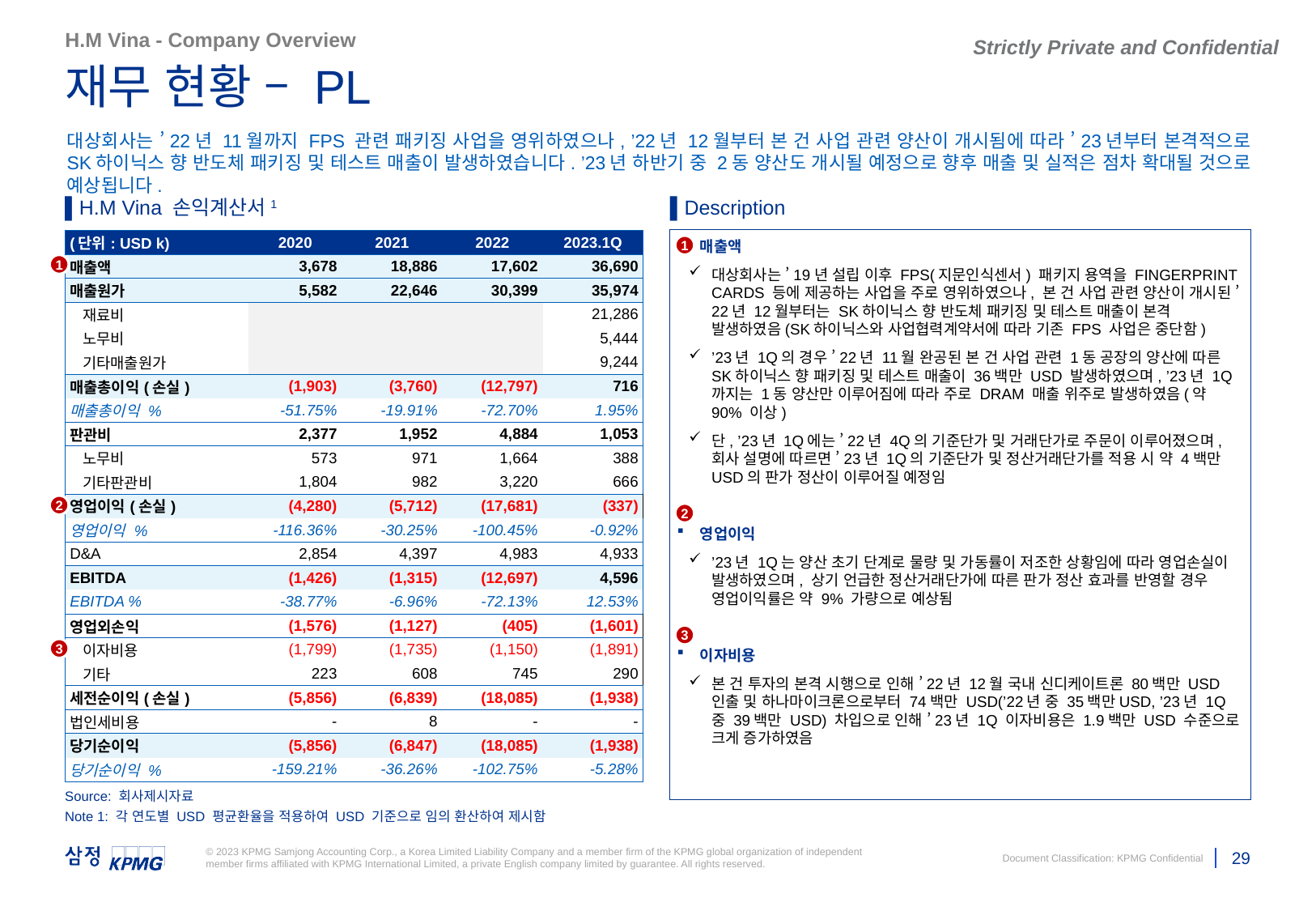

H.M Vina - Company Overview
재무 현황 – PL
대상회사는 ’22년 11월까지 FPS 관련 패키징 사업을 영위하였으나, ’22년 12월부터 본 건 사업 관련 양산이 개시됨에 따라 ’23년부터 본격적으로 SK하이닉스 향 반도체 패키징 및 테스트 매출이 발생하였습니다. ’23년 하반기 중 2동 양산도 개시될 예정으로 향후 매출 및 실적은 점차 확대될 것으로 예상됩니다.
▌H.M Vina 손익계산서1
▌Description
매출액
대상회사는 ’19년 설립 이후 FPS(지문인식센서) 패키지 용역을 FINGERPRINT CARDS 등에 제공하는 사업을 주로 영위하였으나, 본 건 사업 관련 양산이 개시된 ’22년 12월부터는 SK하이닉스 향 반도체 패키징 및 테스트 매출이 본격 발생하였음(SK하이닉스와 사업협력계약서에 따라 기존 FPS 사업은 중단함)
’23년 1Q의 경우 ’22년 11월 완공된 본 건 사업 관련 1동 공장의 양산에 따른 SK하이닉스 향 패키징 및 테스트 매출이 36백만 USD 발생하였으며, ’23년 1Q까지는 1동 양산만 이루어짐에 따라 주로 DRAM 매출 위주로 발생하였음(약 90% 이상)
단, ’23년 1Q에는 ’22년 4Q의 기준단가 및 거래단가로 주문이 이루어졌으며, 회사 설명에 따르면 ’23년 1Q의 기준단가 및 정산거래단가를 적용 시 약 4백만 USD의 판가 정산이 이루어질 예정임

영업이익
’23년 1Q는 양산 초기 단계로 물량 및 가동률이 저조한 상황임에 따라 영업손실이 발생하였으며, 상기 언급한 정산거래단가에 따른 판가 정산 효과를 반영할 경우 영업이익률은 약 9% 가량으로 예상됨

이자비용
본 건 투자의 본격 시행으로 인해 ’22년 12월 국내 신디케이트론 80백만 USD 인출 및 하나마이크론으로부터 74백만 USD(’22년 중 35백만USD, ’23년 1Q 중 39백만 USD) 차입으로 인해 ’23년 1Q 이자비용은 1.9백만 USD 수준으로 크게 증가하였음

| (단위: USD k) | 2020 | 2021 | 2022 | 2023.1Q |
| --- | --- | --- | --- | --- |
| 매출액 | 3,678 | 18,886 | 17,602 | 36,690 |
| 매출원가 | 5,582 | 22,646 | 30,399 | 35,974 |
| 재료비 |  |  |  | 21,286 |
| 노무비 |  |  |  | 5,444 |
| 기타매출원가 |  |  |  | 9,244 |
| 매출총이익(손실) | (1,903) | (3,760) | (12,797) | 716 |
| 매출총이익 % | -51.75% | -19.91% | -72.70% | 1.95% |
| 판관비 | 2,377 | 1,952 | 4,884 | 1,053 |
| 노무비 | 573 | 971 | 1,664 | 388 |
| 기타판관비 | 1,804 | 982 | 3,220 | 666 |
| 영업이익(손실) | (4,280) | (5,712) | (17,681) | (337) |
| 영업이익 % | -116.36% | -30.25% | -100.45% | -0.92% |
| D&A | 2,854 | 4,397 | 4,983 | 4,933 |
| EBITDA | (1,426) | (1,315) | (12,697) | 4,596 |
| EBITDA % | -38.77% | -6.96% | -72.13% | 12.53% |
| 영업외손익 | (1,576) | (1,127) | (405) | (1,601) |
| 이자비용 | (1,799) | (1,735) | (1,150) | (1,891) |
| 기타 | 223 | 608 | 745 | 290 |
| 세전순이익(손실) | (5,856) | (6,839) | (18,085) | (1,938) |
| 법인세비용 | - | 8 | - | - |
| 당기순이익 | (5,856) | (6,847) | (18,085) | (1,938) |
| 당기순이익 % | -159.21% | -36.26% | -102.75% | -5.28% |
1
1
2
2
3
3
Source: 회사제시자료
Note 1: 각 연도별 USD 평균환율을 적용하여 USD 기준으로 임의 환산하여 제시함